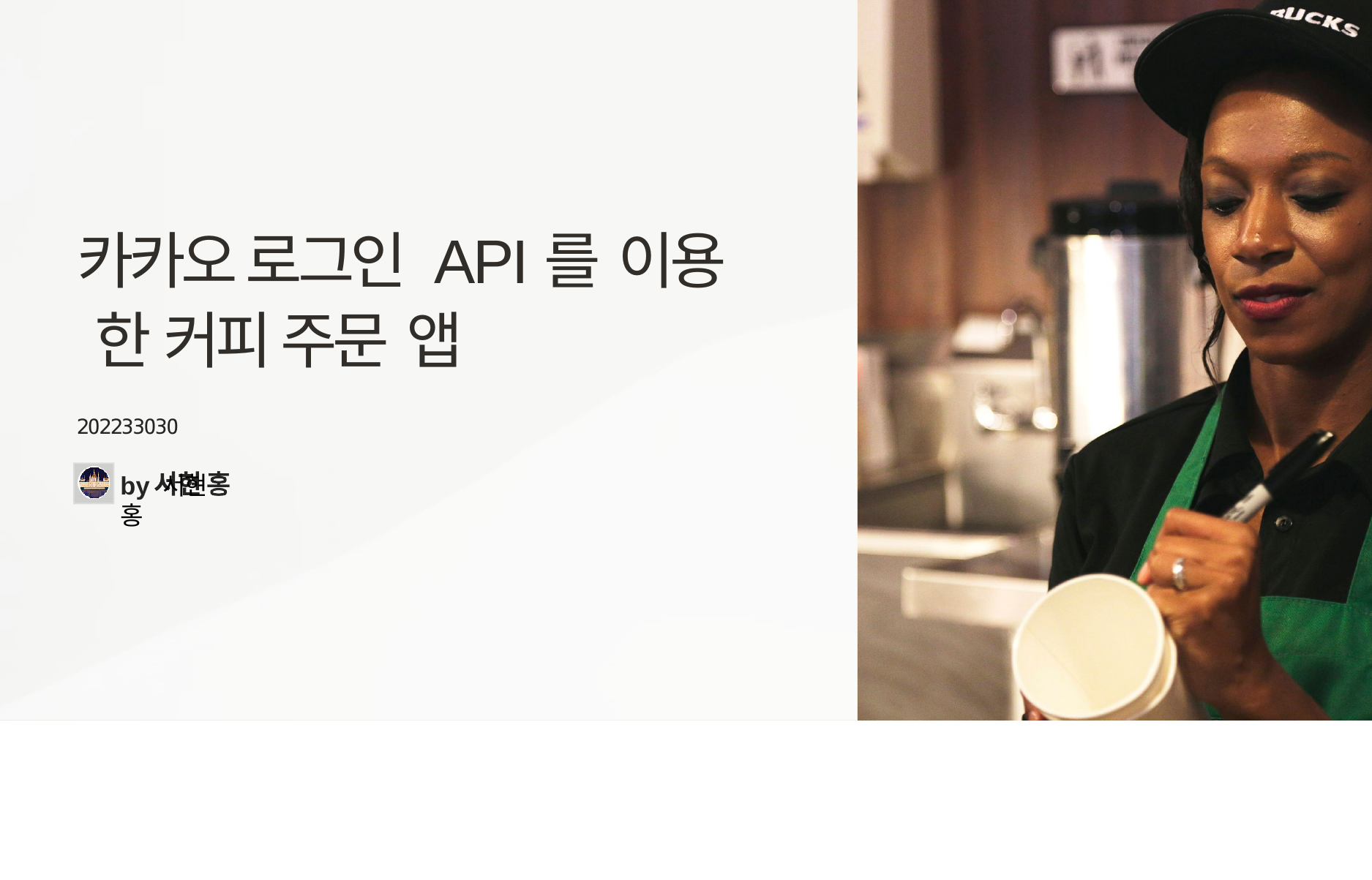

# 카카오 로그인 API를 이용  한 커피 주문 앱
202233030

by 서현 홍